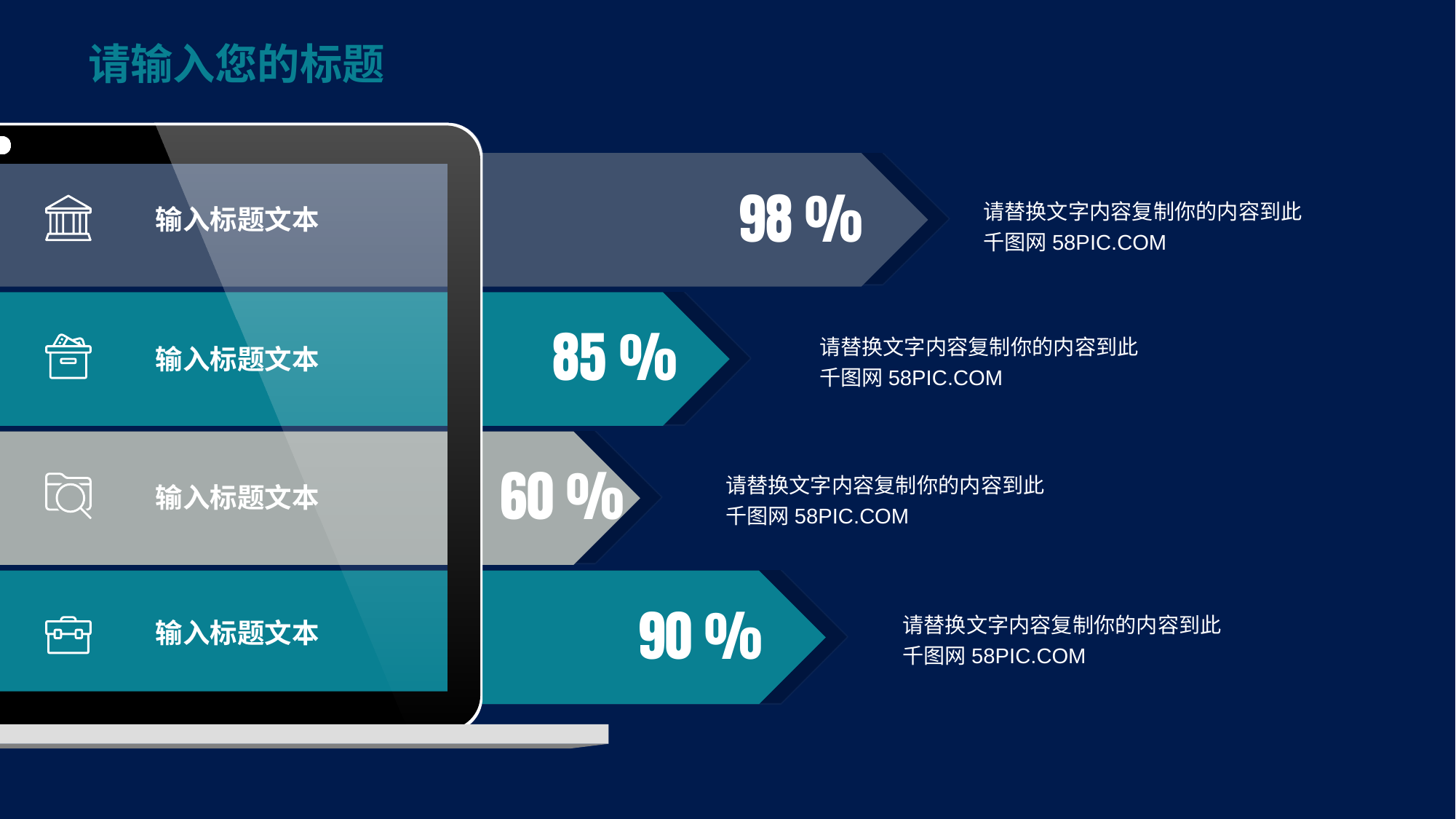

60 %

请替换文字内容复制你的内容到此
千图网58PIC.COM

输入标题文本
98 %

请替换文字内容复制你的内容到此
千图网58PIC.COM

输入标题文本
85 %

请替换文字内容复制你的内容到此
千图网58PIC.COM

输入标题文本

90 %
请替换文字内容复制你的内容到此
千图网58PIC.COM
输入标题文本